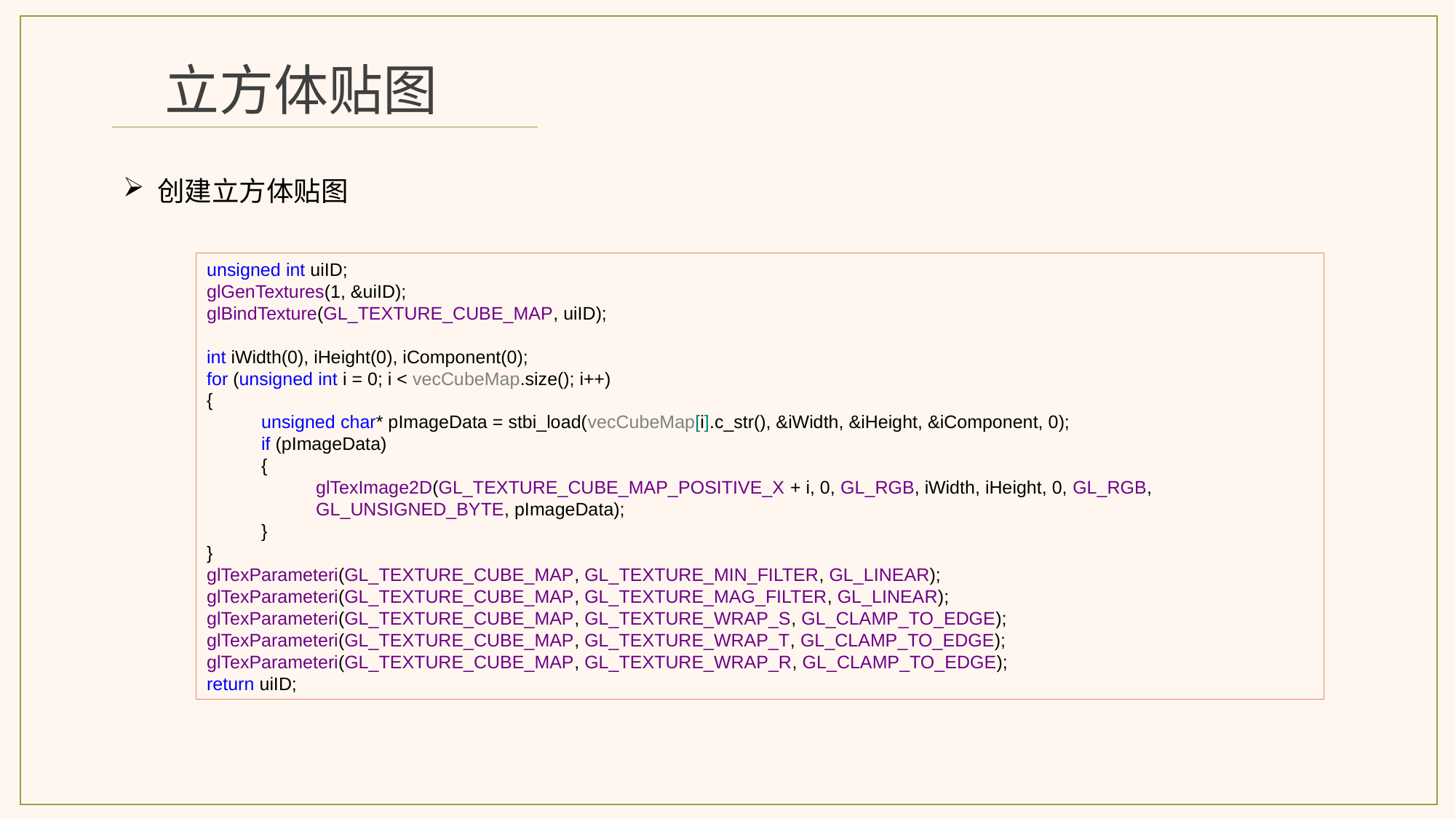

立方体贴图
创建立方体贴图
unsigned int uiID;
glGenTextures(1, &uiID);
glBindTexture(GL_TEXTURE_CUBE_MAP, uiID);

int iWidth(0), iHeight(0), iComponent(0);
for (unsigned int i = 0; i < vecCubeMap.size(); i++)
{
unsigned char* pImageData = stbi_load(vecCubeMap[i].c_str(), &iWidth, &iHeight, &iComponent, 0);
if (pImageData)
{
glTexImage2D(GL_TEXTURE_CUBE_MAP_POSITIVE_X + i, 0, GL_RGB, iWidth, iHeight, 0, GL_RGB, GL_UNSIGNED_BYTE, pImageData);
}
}
glTexParameteri(GL_TEXTURE_CUBE_MAP, GL_TEXTURE_MIN_FILTER, GL_LINEAR);
glTexParameteri(GL_TEXTURE_CUBE_MAP, GL_TEXTURE_MAG_FILTER, GL_LINEAR);
glTexParameteri(GL_TEXTURE_CUBE_MAP, GL_TEXTURE_WRAP_S, GL_CLAMP_TO_EDGE);
glTexParameteri(GL_TEXTURE_CUBE_MAP, GL_TEXTURE_WRAP_T, GL_CLAMP_TO_EDGE);
glTexParameteri(GL_TEXTURE_CUBE_MAP, GL_TEXTURE_WRAP_R, GL_CLAMP_TO_EDGE);
return uiID;